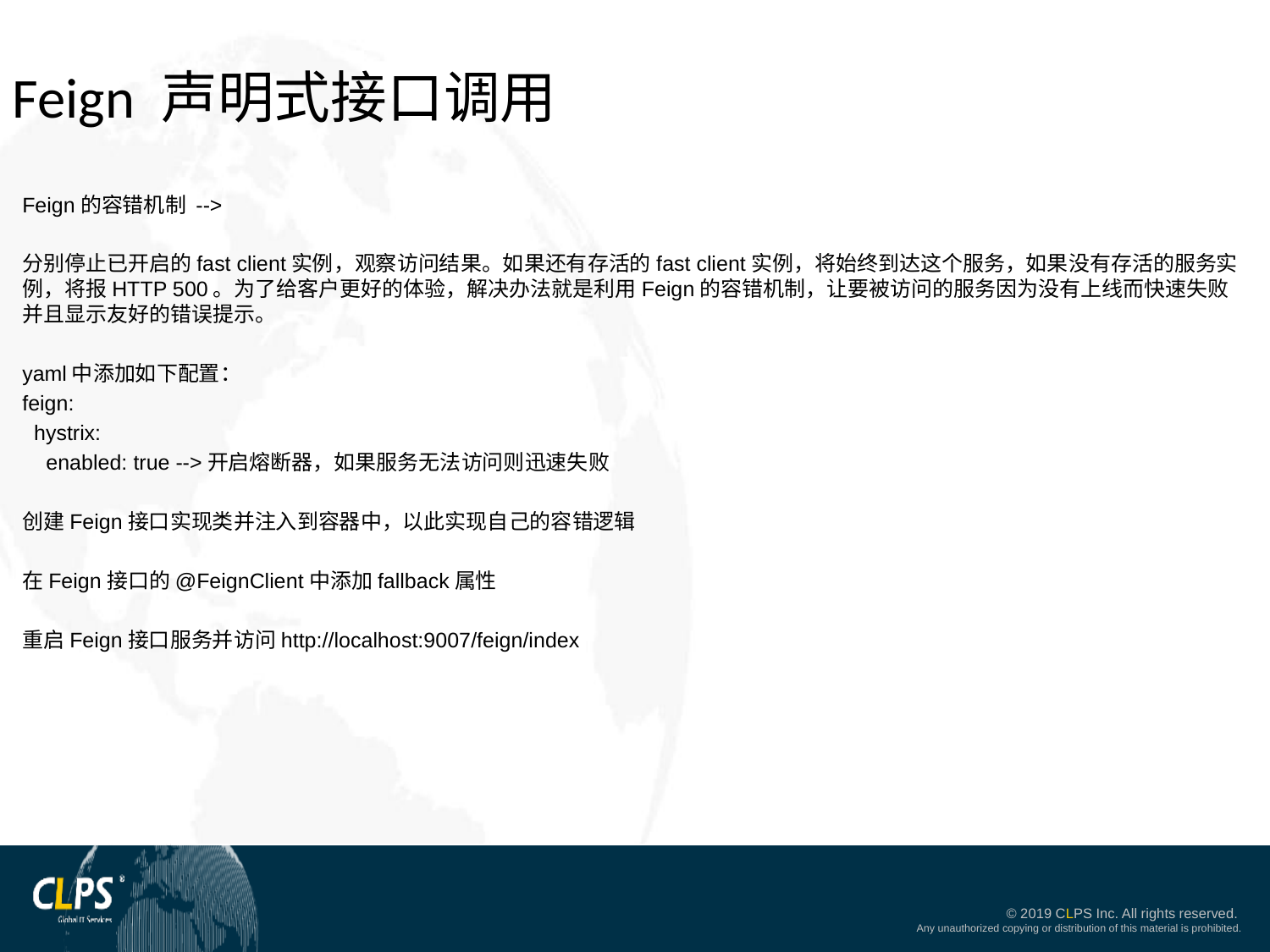

Feign 声明式接口调用

Feign的容错机制 -->

分别停止已开启的fast client实例，观察访问结果。如果还有存活的fast client实例，将始终到达这个服务，如果没有存活的服务实例，将报HTTP 500。为了给客户更好的体验，解决办法就是利用Feign的容错机制，让要被访问的服务因为没有上线而快速失败并且显示友好的错误提示。

yaml中添加如下配置：
feign:
  hystrix:
    enabled: true -->开启熔断器，如果服务无法访问则迅速失败

创建Feign接口实现类并注入到容器中，以此实现自己的容错逻辑

在Feign接口的@FeignClient中添加fallback属性

重启Feign接口服务并访问http://localhost:9007/feign/index
32